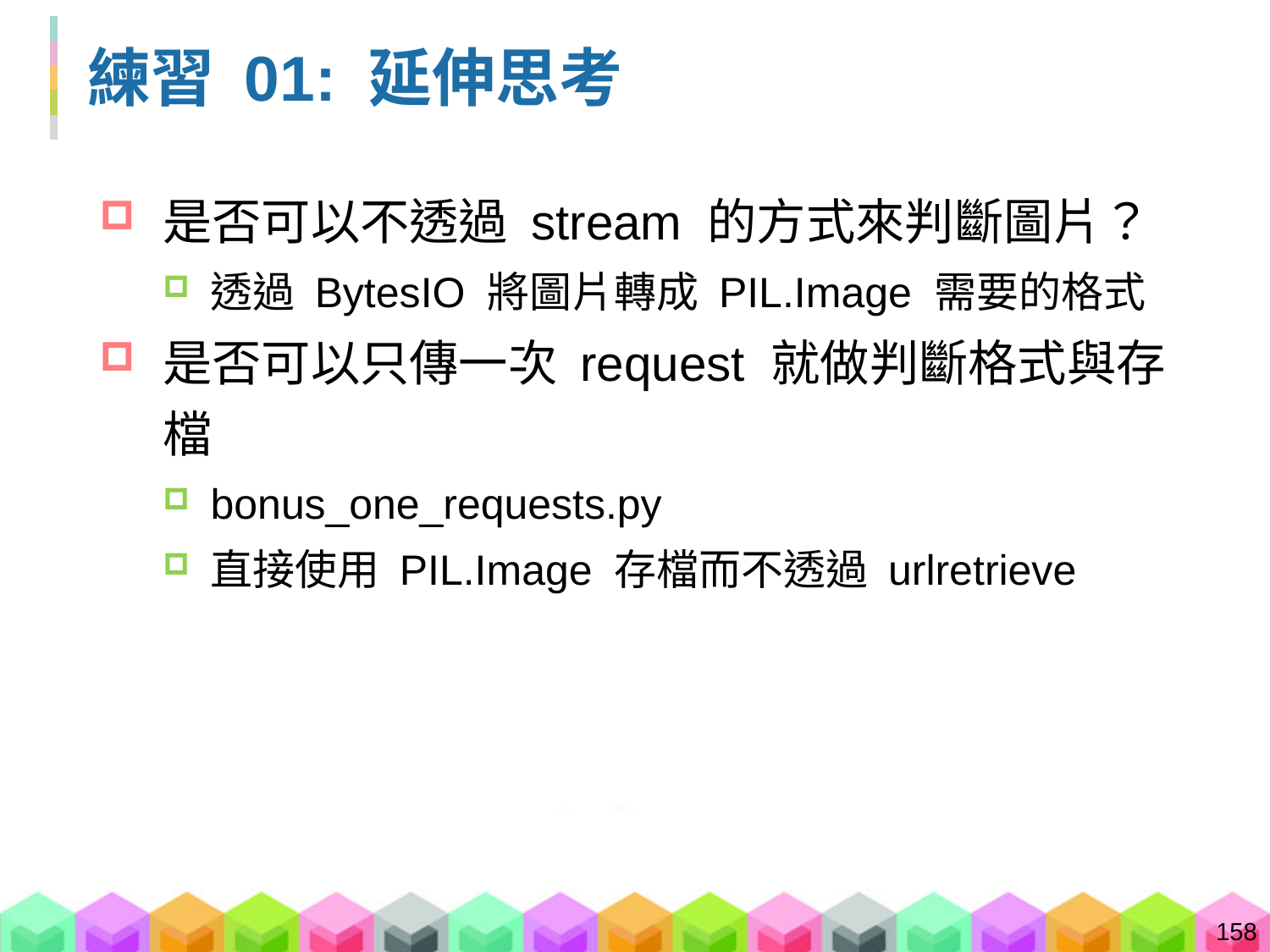

# 練習 01: 延伸思考
是否可以不透過 stream 的方式來判斷圖片？
透過 BytesIO 將圖片轉成 PIL.Image 需要的格式
是否可以只傳一次 request 就做判斷格式與存檔
bonus_one_requests.py
直接使用 PIL.Image 存檔而不透過 urlretrieve
158